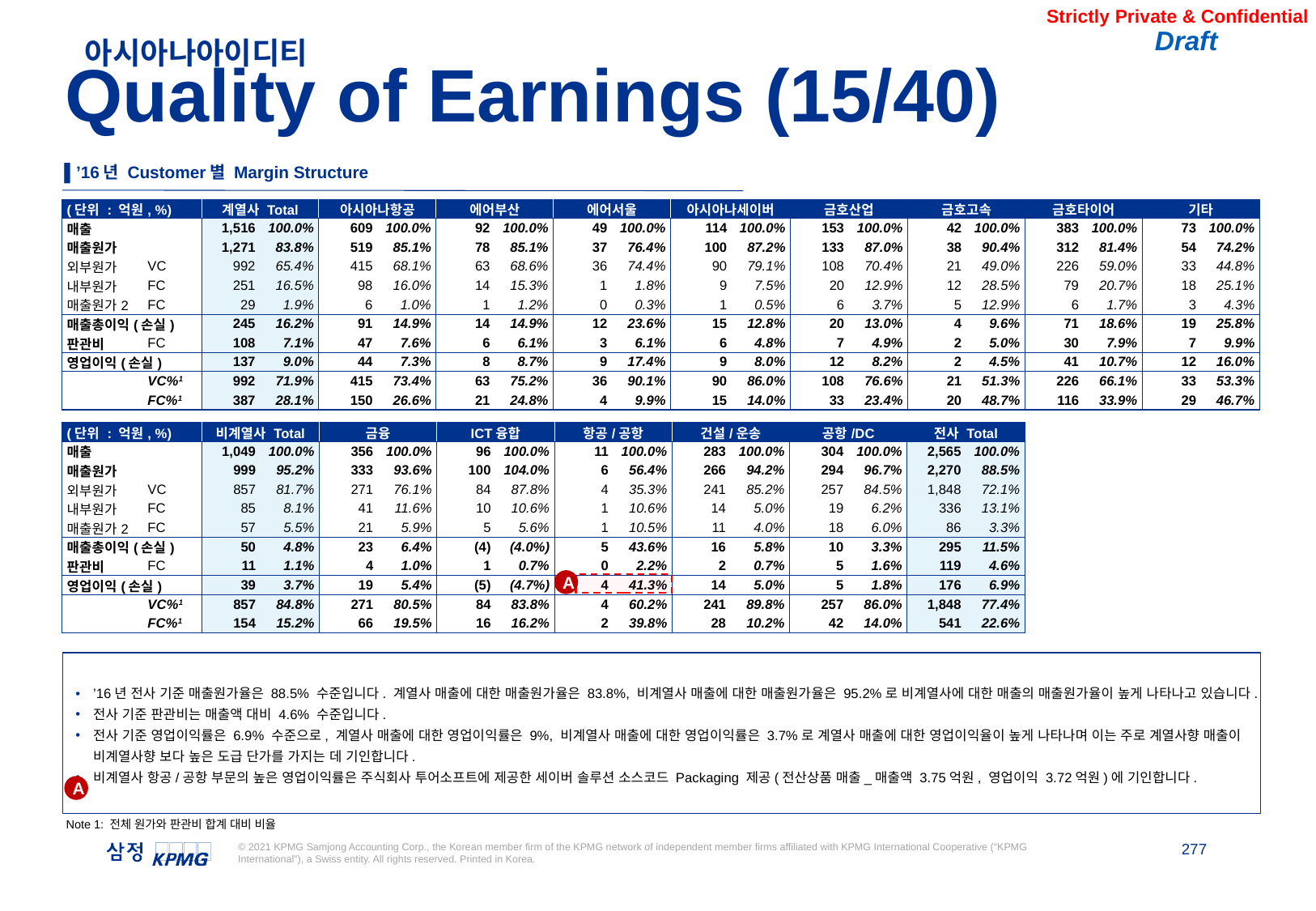

아시아나아이디티
Quality of Earnings (15/40)
▌’16년 Customer별 Margin Structure

| (단위 : 억원, %) |  | 계열사 Total |  | 아시아나항공 |  | 에어부산 |  | 에어서울 |  | 아시아나세이버 |  | 금호산업 |  | 금호고속 |  | 금호타이어 |  | 기타 |  |
| --- | --- | --- | --- | --- | --- | --- | --- | --- | --- | --- | --- | --- | --- | --- | --- | --- | --- | --- | --- |
| 매출 |  | 1,516 | 100.0% | 609 | 100.0% | 92 | 100.0% | 49 | 100.0% | 114 | 100.0% | 153 | 100.0% | 42 | 100.0% | 383 | 100.0% | 73 | 100.0% |
| 매출원가 |  | 1,271 | 83.8% | 519 | 85.1% | 78 | 85.1% | 37 | 76.4% | 100 | 87.2% | 133 | 87.0% | 38 | 90.4% | 312 | 81.4% | 54 | 74.2% |
| 외부원가 | VC | 992 | 65.4% | 415 | 68.1% | 63 | 68.6% | 36 | 74.4% | 90 | 79.1% | 108 | 70.4% | 21 | 49.0% | 226 | 59.0% | 33 | 44.8% |
| 내부원가 | FC | 251 | 16.5% | 98 | 16.0% | 14 | 15.3% | 1 | 1.8% | 9 | 7.5% | 20 | 12.9% | 12 | 28.5% | 79 | 20.7% | 18 | 25.1% |
| 매출원가2 | FC | 29 | 1.9% | 6 | 1.0% | 1 | 1.2% | 0 | 0.3% | 1 | 0.5% | 6 | 3.7% | 5 | 12.9% | 6 | 1.7% | 3 | 4.3% |
| 매출총이익(손실) |  | 245 | 16.2% | 91 | 14.9% | 14 | 14.9% | 12 | 23.6% | 15 | 12.8% | 20 | 13.0% | 4 | 9.6% | 71 | 18.6% | 19 | 25.8% |
| 판관비 | FC | 108 | 7.1% | 47 | 7.6% | 6 | 6.1% | 3 | 6.1% | 6 | 4.8% | 7 | 4.9% | 2 | 5.0% | 30 | 7.9% | 7 | 9.9% |
| 영업이익(손실) |  | 137 | 9.0% | 44 | 7.3% | 8 | 8.7% | 9 | 17.4% | 9 | 8.0% | 12 | 8.2% | 2 | 4.5% | 41 | 10.7% | 12 | 16.0% |
|  | VC%1 | 992 | 71.9% | 415 | 73.4% | 63 | 75.2% | 36 | 90.1% | 90 | 86.0% | 108 | 76.6% | 21 | 51.3% | 226 | 66.1% | 33 | 53.3% |
|  | FC%1 | 387 | 28.1% | 150 | 26.6% | 21 | 24.8% | 4 | 9.9% | 15 | 14.0% | 33 | 23.4% | 20 | 48.7% | 116 | 33.9% | 29 | 46.7% |
| (단위 : 억원, %) |  | 비계열사 Total |  | 금융 |  | ICT융합 |  | 항공/공항 |  | 건설/운송 |  | 공항/DC |  | 전사 Total |  |
| --- | --- | --- | --- | --- | --- | --- | --- | --- | --- | --- | --- | --- | --- | --- | --- |
| 매출 |  | 1,049 | 100.0% | 356 | 100.0% | 96 | 100.0% | 11 | 100.0% | 283 | 100.0% | 304 | 100.0% | 2,565 | 100.0% |
| 매출원가 |  | 999 | 95.2% | 333 | 93.6% | 100 | 104.0% | 6 | 56.4% | 266 | 94.2% | 294 | 96.7% | 2,270 | 88.5% |
| 외부원가 | VC | 857 | 81.7% | 271 | 76.1% | 84 | 87.8% | 4 | 35.3% | 241 | 85.2% | 257 | 84.5% | 1,848 | 72.1% |
| 내부원가 | FC | 85 | 8.1% | 41 | 11.6% | 10 | 10.6% | 1 | 10.6% | 14 | 5.0% | 19 | 6.2% | 336 | 13.1% |
| 매출원가2 | FC | 57 | 5.5% | 21 | 5.9% | 5 | 5.6% | 1 | 10.5% | 11 | 4.0% | 18 | 6.0% | 86 | 3.3% |
| 매출총이익(손실) |  | 50 | 4.8% | 23 | 6.4% | (4) | (4.0%) | 5 | 43.6% | 16 | 5.8% | 10 | 3.3% | 295 | 11.5% |
| 판관비 | FC | 11 | 1.1% | 4 | 1.0% | 1 | 0.7% | 0 | 2.2% | 2 | 0.7% | 5 | 1.6% | 119 | 4.6% |
| 영업이익(손실) |  | 39 | 3.7% | 19 | 5.4% | (5) | (4.7%) | 4 | 41.3% | 14 | 5.0% | 5 | 1.8% | 176 | 6.9% |
|  | VC%1 | 857 | 84.8% | 271 | 80.5% | 84 | 83.8% | 4 | 60.2% | 241 | 89.8% | 257 | 86.0% | 1,848 | 77.4% |
|  | FC%1 | 154 | 15.2% | 66 | 19.5% | 16 | 16.2% | 2 | 39.8% | 28 | 10.2% | 42 | 14.0% | 541 | 22.6% |
A

’16년 전사 기준 매출원가율은 88.5% 수준입니다. 계열사 매출에 대한 매출원가율은 83.8%, 비계열사 매출에 대한 매출원가율은 95.2%로 비계열사에 대한 매출의 매출원가율이 높게 나타나고 있습니다.
전사 기준 판관비는 매출액 대비 4.6% 수준입니다.
전사 기준 영업이익률은 6.9% 수준으로, 계열사 매출에 대한 영업이익률은 9%, 비계열사 매출에 대한 영업이익률은 3.7%로 계열사 매출에 대한 영업이익율이 높게 나타나며 이는 주로 계열사향 매출이 비계열사향 보다 높은 도급 단가를 가지는 데 기인합니다.
비계열사 항공/공항 부문의 높은 영업이익률은 주식회사 투어소프트에 제공한 세이버 솔루션 소스코드 Packaging 제공(전산상품 매출_매출액 3.75억원, 영업이익 3.72억원)에 기인합니다.
A
Note 1: 전체 원가와 판관비 합계 대비 비율